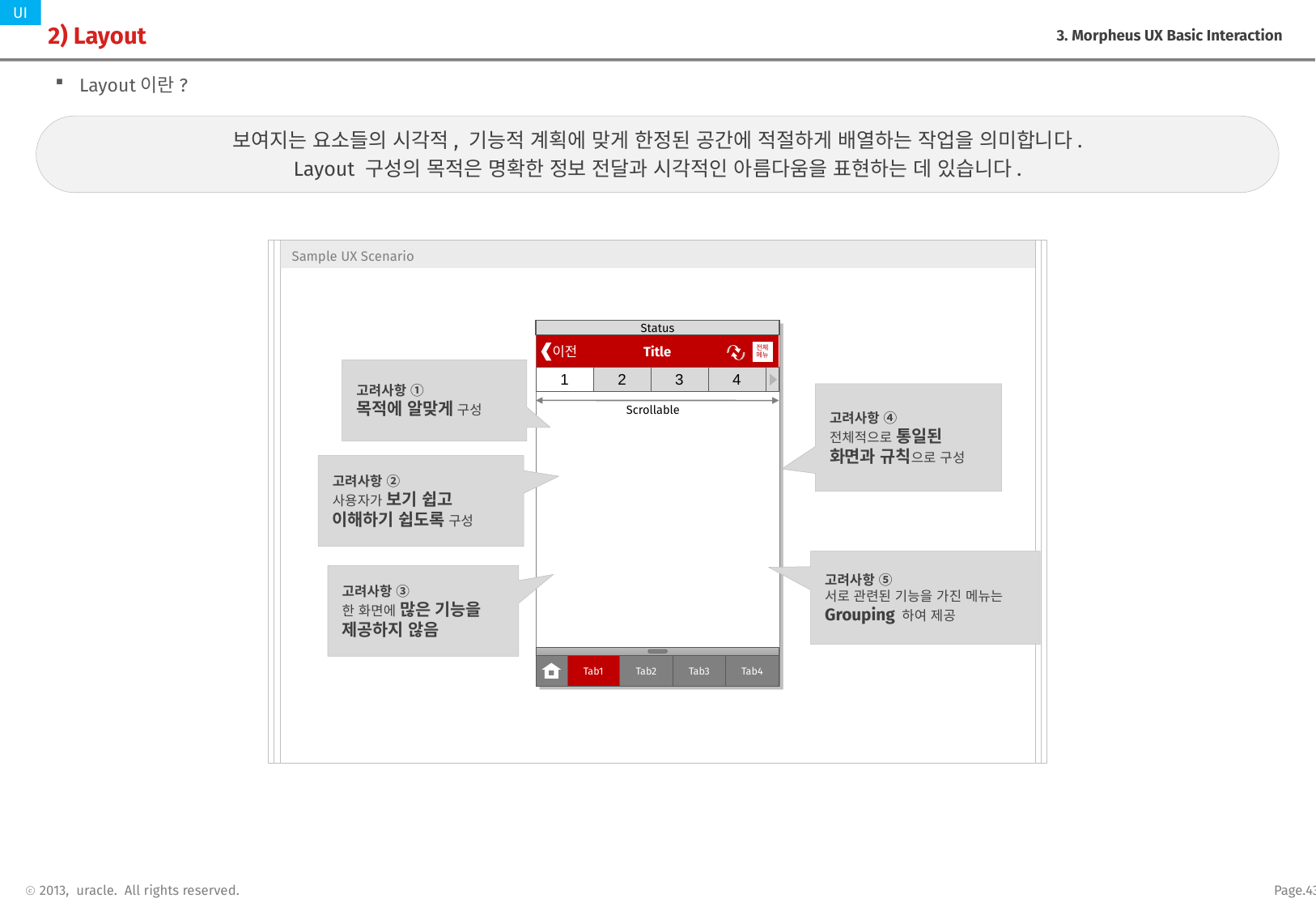

# 2) Layout
3. Morpheus UX Basic Interaction
Layout이란?
보여지는 요소들의 시각적, 기능적 계획에 맞게 한정된 공간에 적절하게 배열하는 작업을 의미합니다.
Layout 구성의 목적은 명확한 정보 전달과 시각적인 아름다움을 표현하는 데 있습니다.
Status
Title
전체
메뉴
     이전

고려사항 ①
목적에 알맞게 구성
1
2
3
4

고려사항 ④
전체적으로 통일된 화면과 규칙으로 구성

Scrollable
고려사항 ②
사용자가 보기 쉽고 이해하기 쉽도록 구성
고려사항 ⑤
서로 관련된 기능을 가진 메뉴는 Grouping 하여 제공
고려사항 ③
한 화면에 많은 기능을 제공하지 않음

Tab1
Tab2
Tab3
Tab4